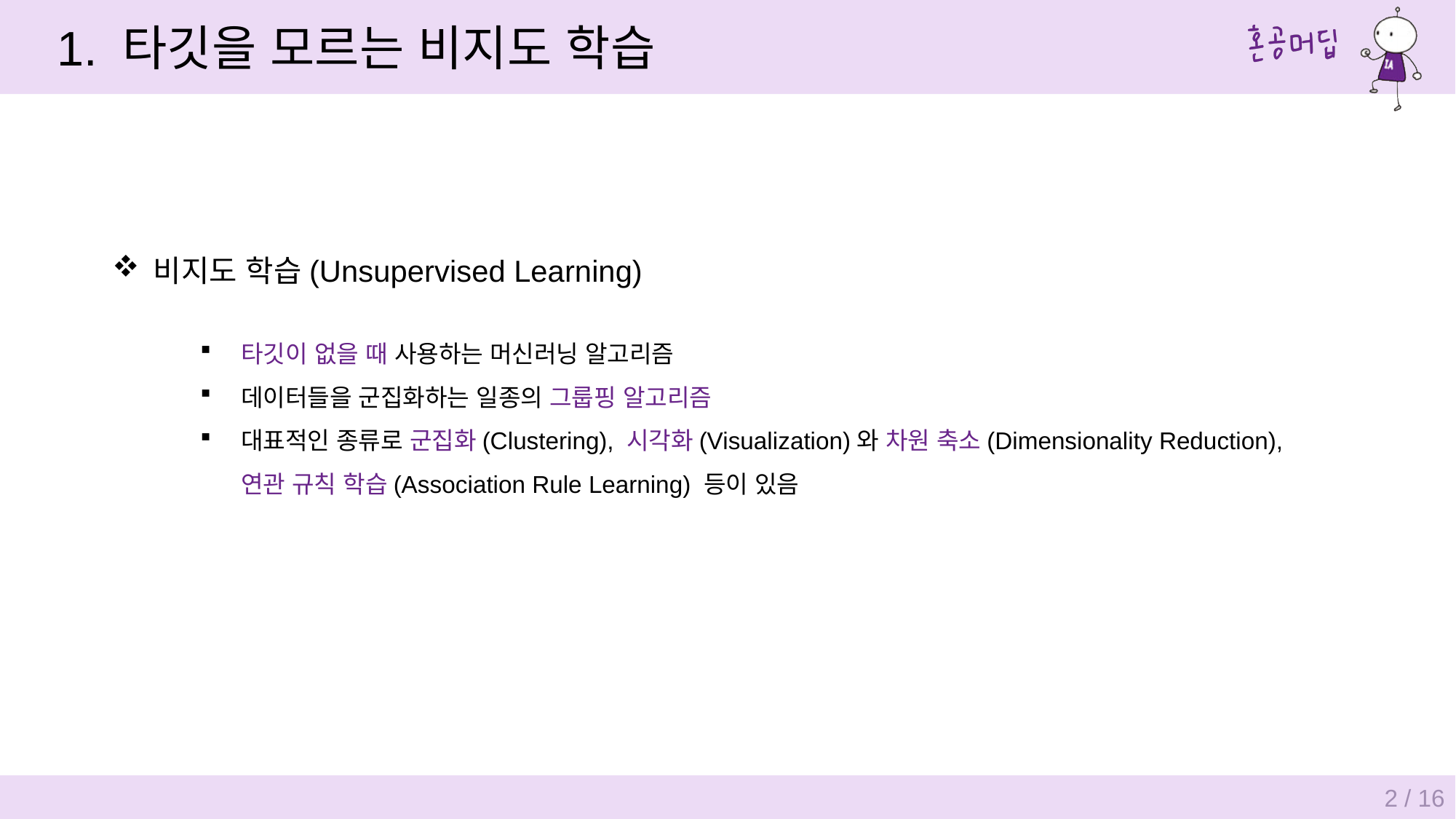

1. 타깃을 모르는 비지도 학습
비지도 학습(Unsupervised Learning)
타깃이 없을 때 사용하는 머신러닝 알고리즘
데이터들을 군집화하는 일종의 그룹핑 알고리즘
대표적인 종류로 군집화(Clustering), 시각화(Visualization)와 차원 축소(Dimensionality Reduction),
연관 규칙 학습(Association Rule Learning) 등이 있음
2 / 16